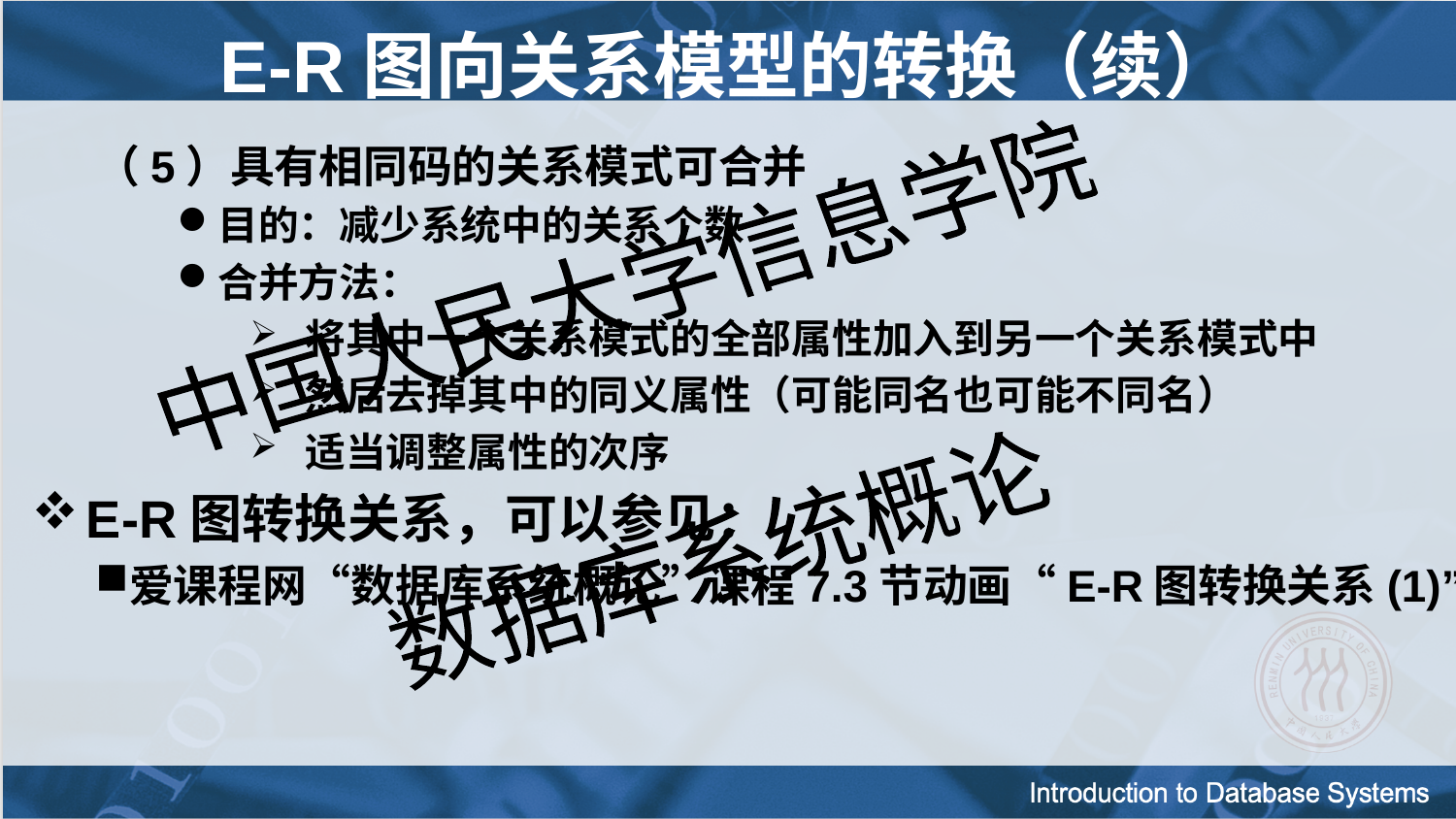

E-R图向关系模型的转换（续）
（5）具有相同码的关系模式可合并
目的：减少系统中的关系个数
合并方法：
 将其中一个关系模式的全部属性加入到另一个关系模式中
 然后去掉其中的同义属性（可能同名也可能不同名）
 适当调整属性的次序
E-R图转换关系，可以参见：
爱课程网“数据库系统概论”课程7.3节动画“E-R图转换关系(1)”